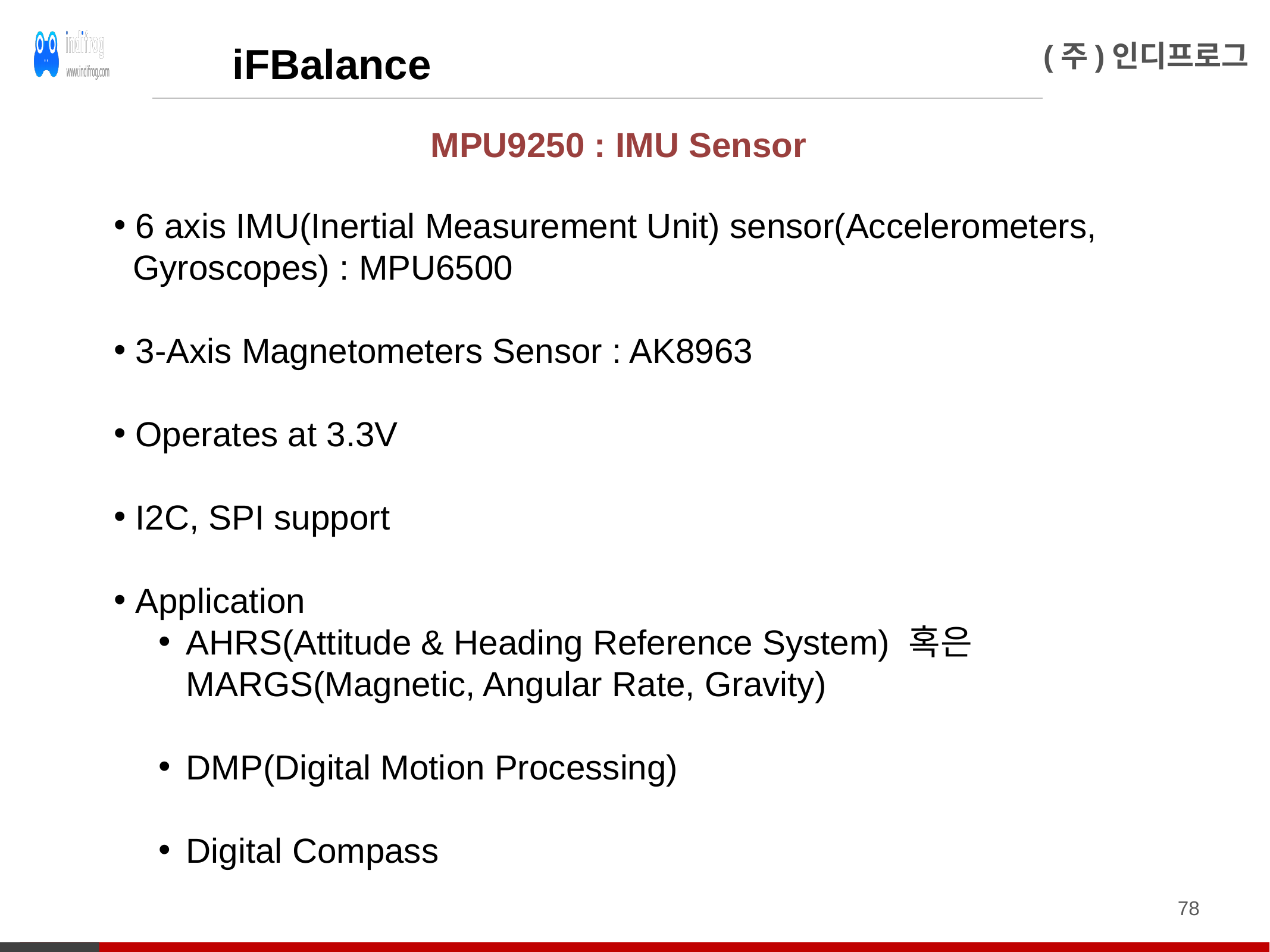

iFBalance
MPU9250 : IMU Sensor
 6 axis IMU(Inertial Measurement Unit) sensor(Accelerometers,
  Gyroscopes) : MPU6500

 3-Axis Magnetometers Sensor : AK8963

 Operates at 3.3V

 I2C, SPI support

 Application
AHRS(Attitude & Heading Reference System) 혹은 MARGS(Magnetic, Angular Rate, Gravity)

DMP(Digital Motion Processing)

Digital Compass
78